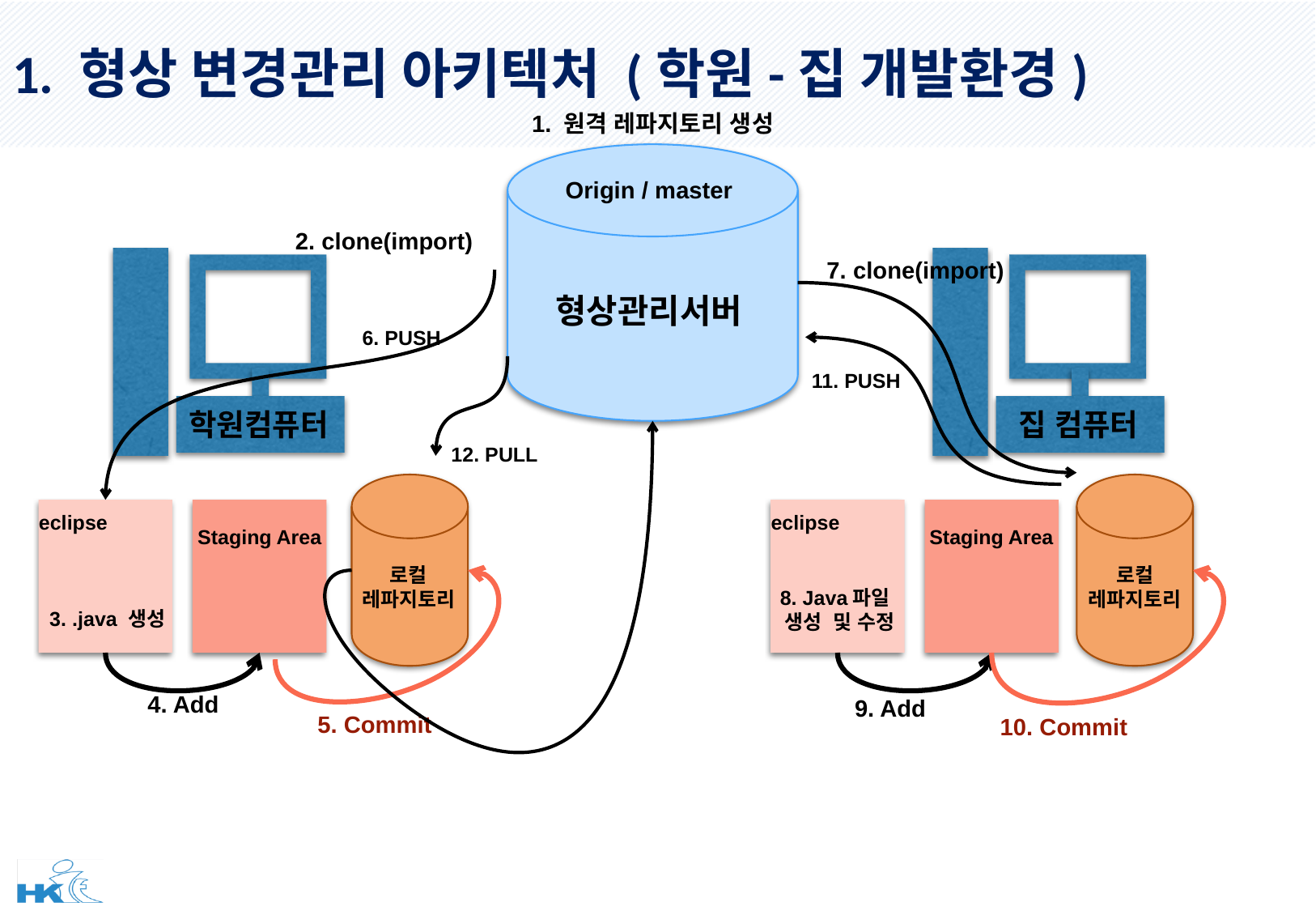

# 1. 형상 변경관리 아키텍처 (학원-집 개발환경)
1. 원격 레파지토리 생성

Origin / master
2. clone(import)

학원컴퓨터
7. clone(import)

집 컴퓨터
형상관리서버
6. PUSH
11. PUSH
12. PULL

eclipse
eclipse
Staging Area
Staging Area
로컬
레파지토리
로컬
레파지토리
8. Java파일
 생성  및 수정
3. .java 생성
4. Add
9. Add
5. Commit
10. Commit